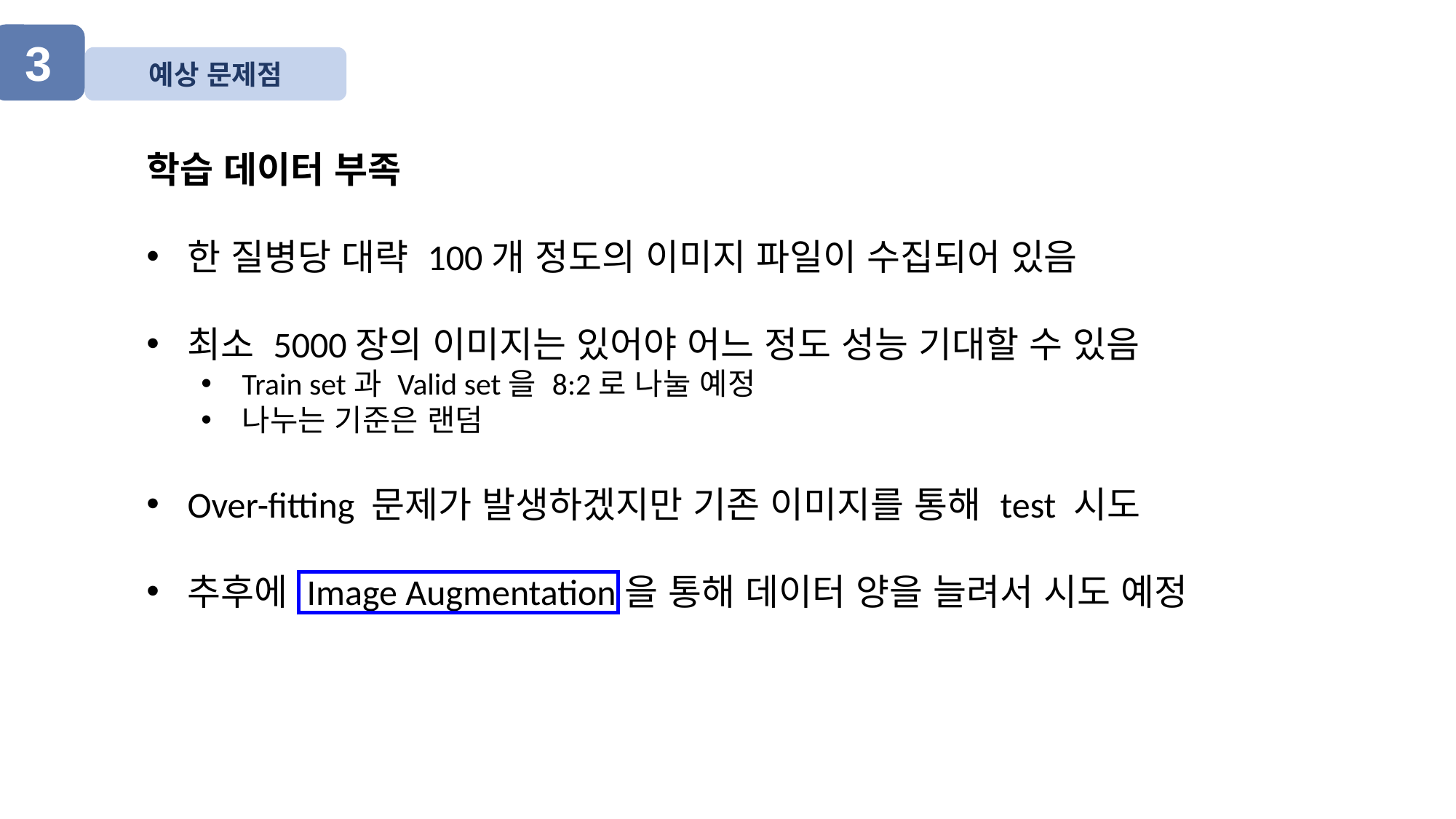

3

예상 문제점
학습 데이터 부족
한 질병당 대략 100개 정도의 이미지 파일이 수집되어 있음

최소 5000장의 이미지는 있어야 어느 정도 성능 기대할 수 있음
Train set과 Valid set을 8:2로 나눌 예정
나누는 기준은 랜덤

Over-fitting 문제가 발생하겠지만 기존 이미지를 통해 test 시도

추후에 Image Augmentation을 통해 데이터 양을 늘려서 시도 예정